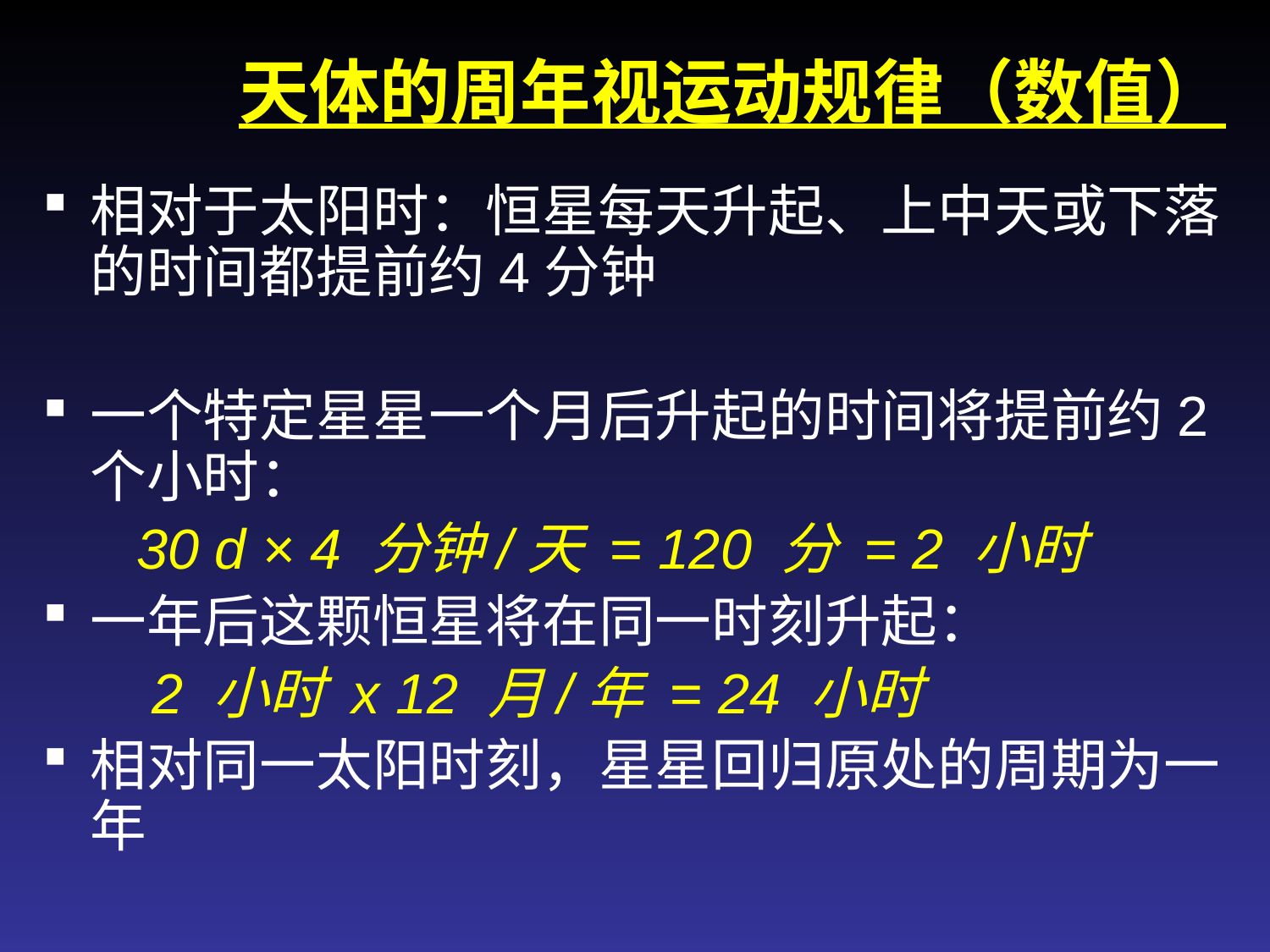

天体的周年视运动规律（数值）
相对于太阳时：恒星每天升起、上中天或下落的时间都提前约4分钟

一个特定星星一个月后升起的时间将提前约2个小时：
      30 d × 4 分钟/天 = 120 分 = 2 小时
一年后这颗恒星将在同一时刻升起：
       2 小时 x 12 月/年 = 24 小时
相对同一太阳时刻，星星回归原处的周期为一年